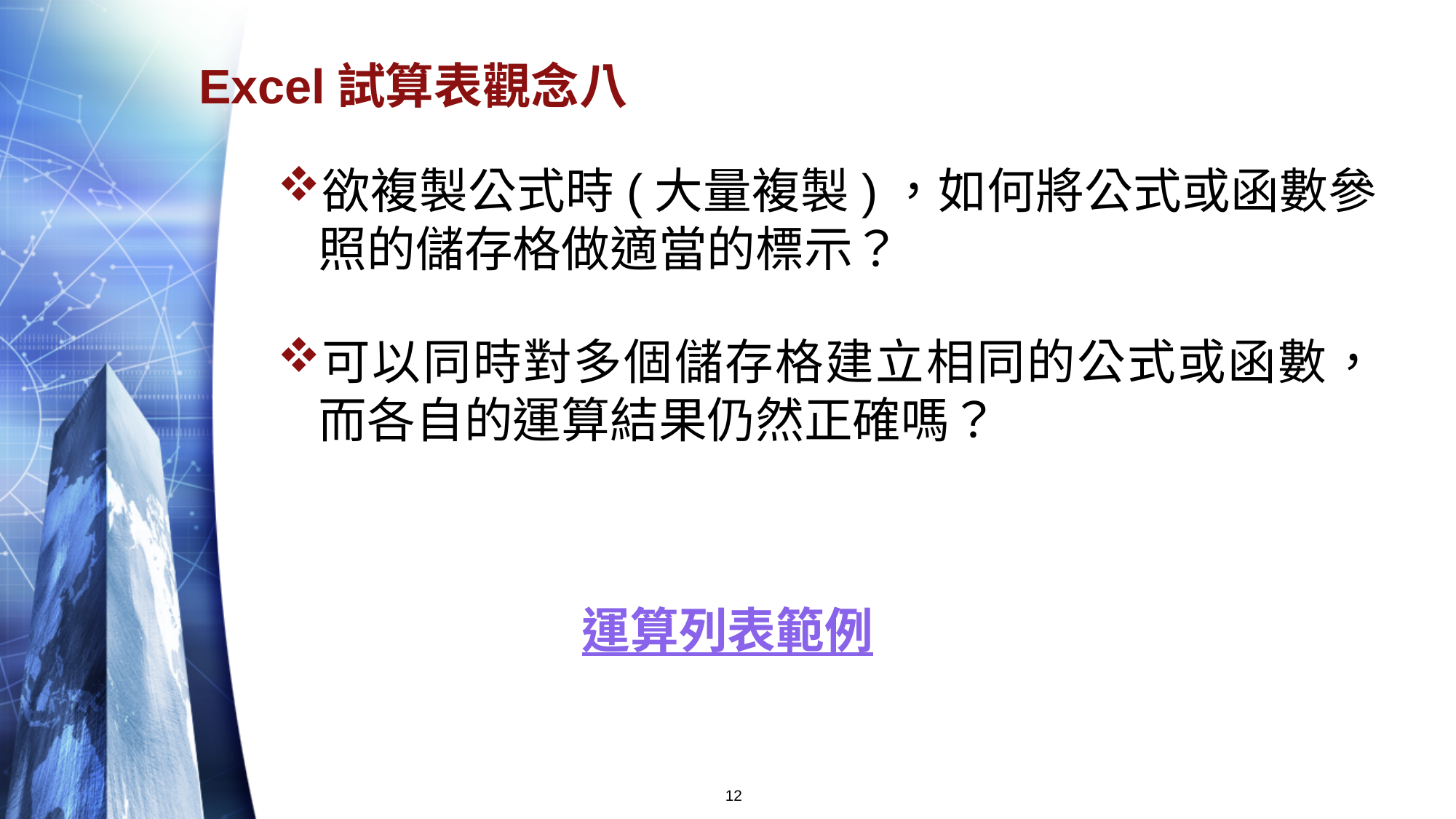

# Excel試算表觀念八
欲複製公式時(大量複製)，如何將公式或函數參照的儲存格做適當的標示？
可以同時對多個儲存格建立相同的公式或函數，而各自的運算結果仍然正確嗎？
運算列表範例
12